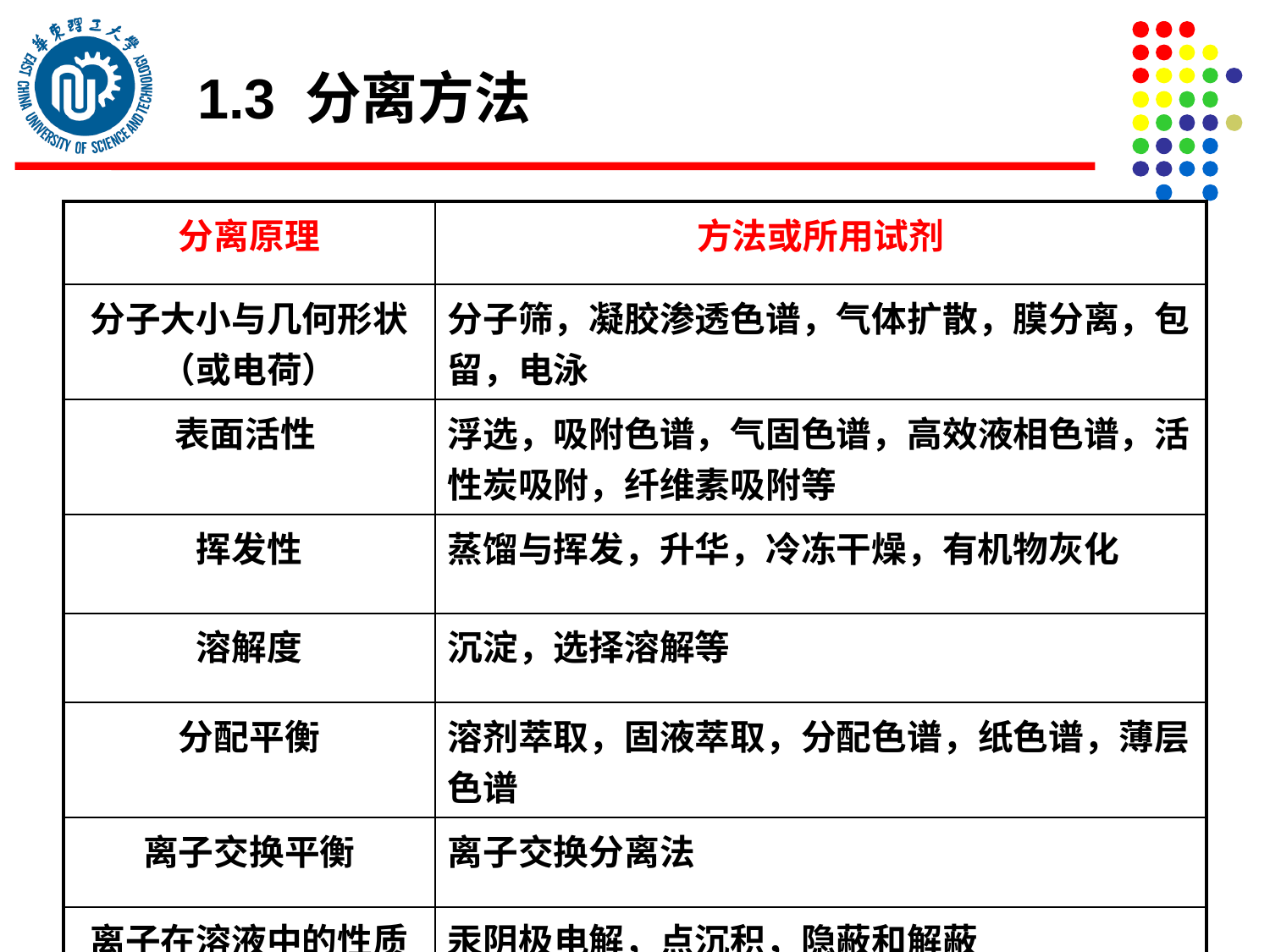

1.3 分离方法
| 分离原理 | 方法或所用试剂 |
| --- | --- |
| 分子大小与几何形状（或电荷） | 分子筛，凝胶渗透色谱，气体扩散，膜分离，包留，电泳 |
| 表面活性 | 浮选，吸附色谱，气固色谱，高效液相色谱，活性炭吸附，纤维素吸附等 |
| 挥发性 | 蒸馏与挥发，升华，冷冻干燥，有机物灰化 |
| 溶解度 | 沉淀，选择溶解等 |
| 分配平衡 | 溶剂萃取，固液萃取，分配色谱，纸色谱，薄层色谱 |
| 离子交换平衡 | 离子交换分离法 |
| 离子在溶液中的性质 | 汞阴极电解，点沉积，隐蔽和解蔽 |